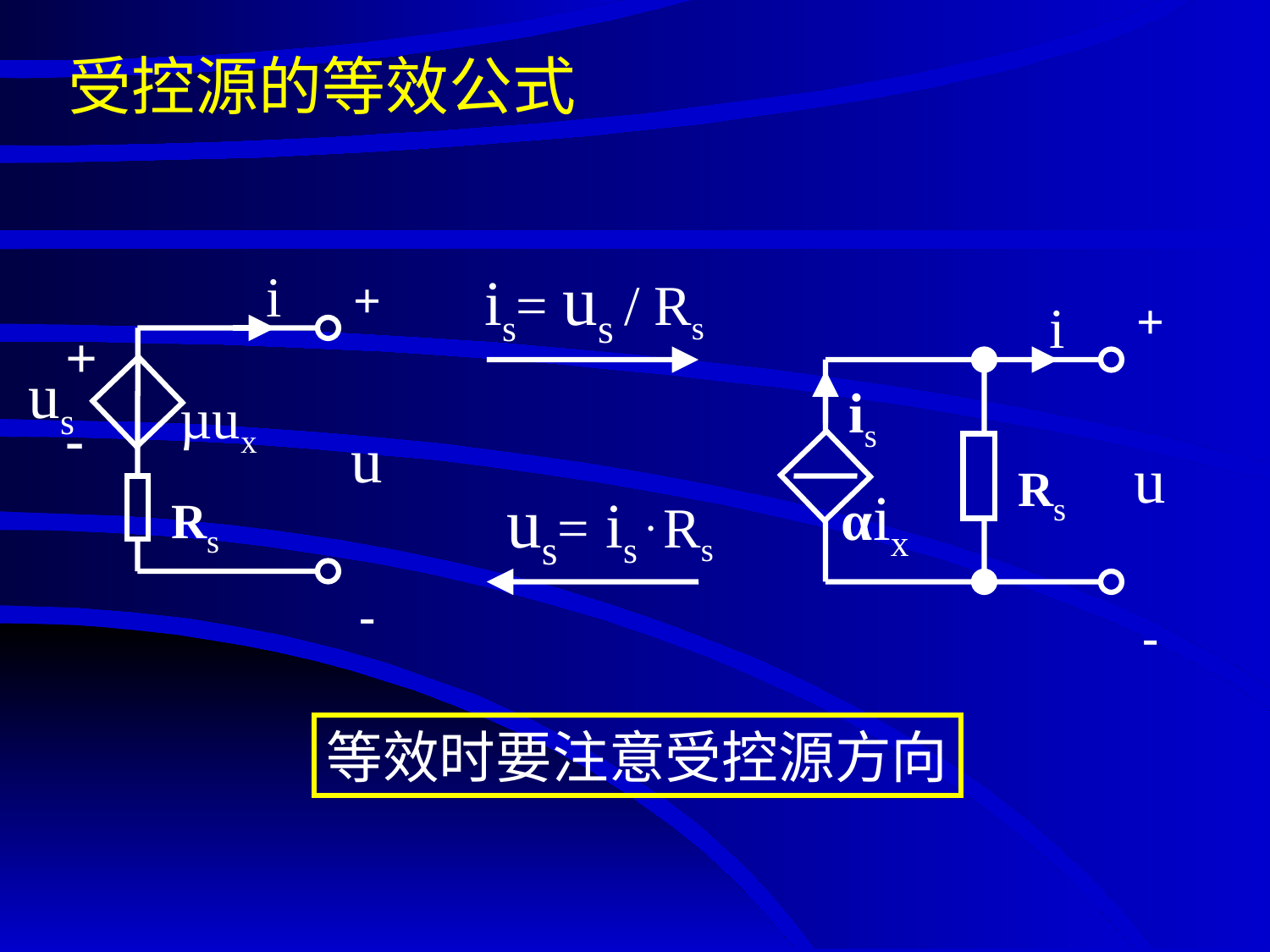

# 受控源的等效公式
i

+

-
u

+
-

 us

µux

Rs

is= us / Rs

i

+

-
u

is

Rs

αix
us= is . Rs

等效时要注意受控源方向